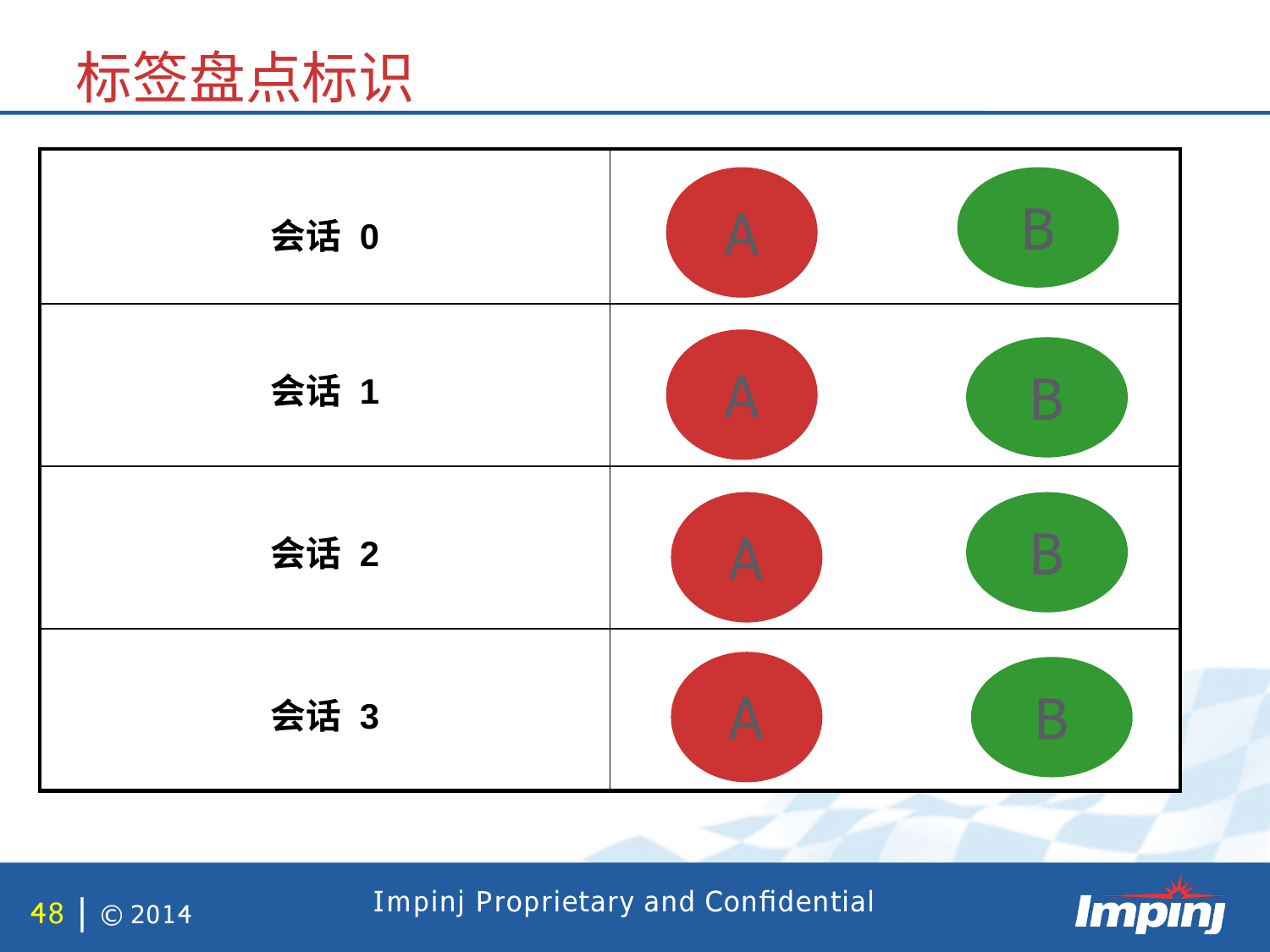

标签盘点标识
| 会话 0 |  |
| --- | --- |
| 会话 1 |  |
| 会话 2 |  |
| 会话 3 |  |
A
B
A
B
A
B
A
B